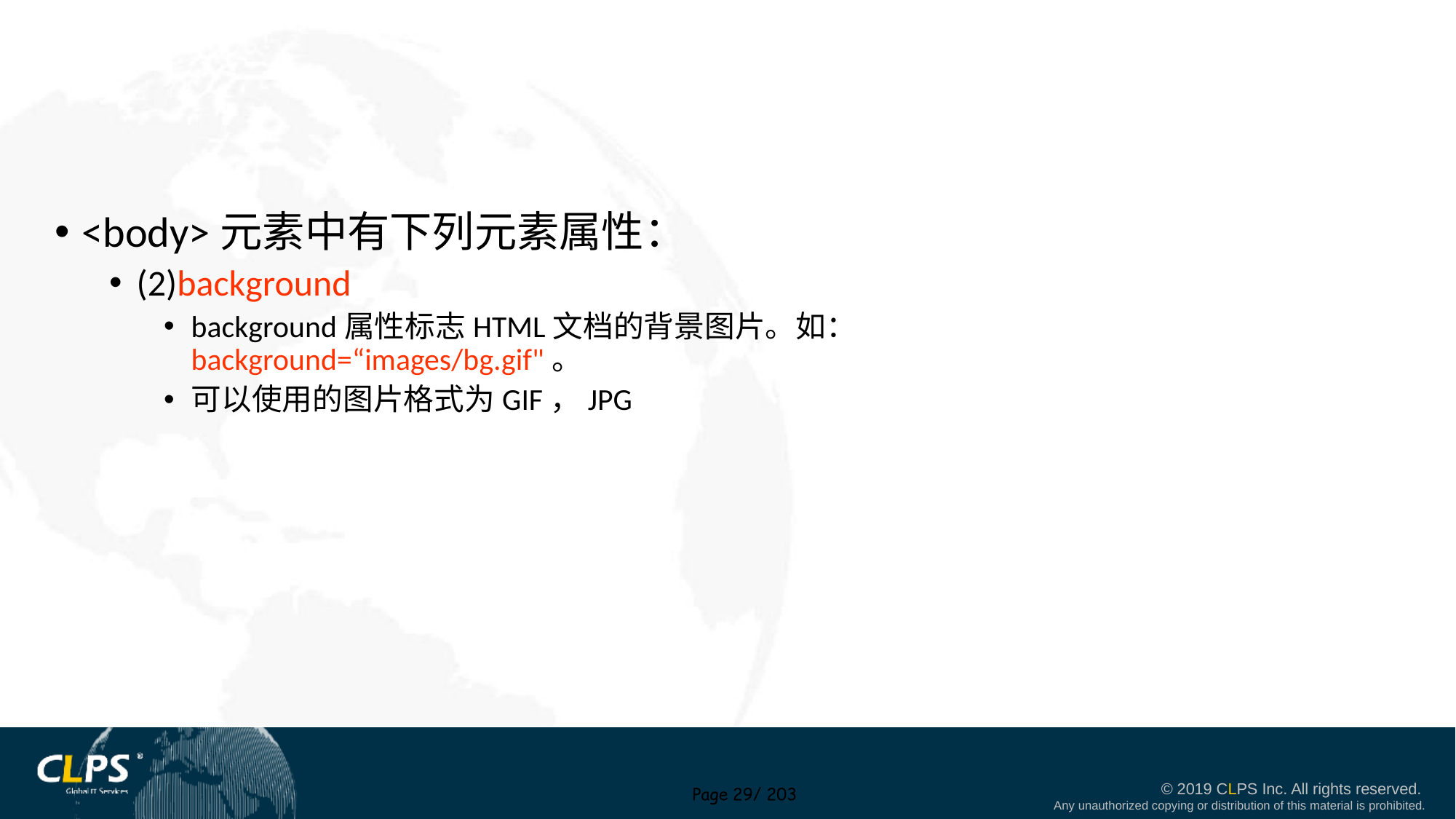

<body>元素中有下列元素属性：
(2)background
background属性标志HTML文档的背景图片。如：background=“images/bg.gif"。
可以使用的图片格式为GIF，JPG

Page 29/ 203